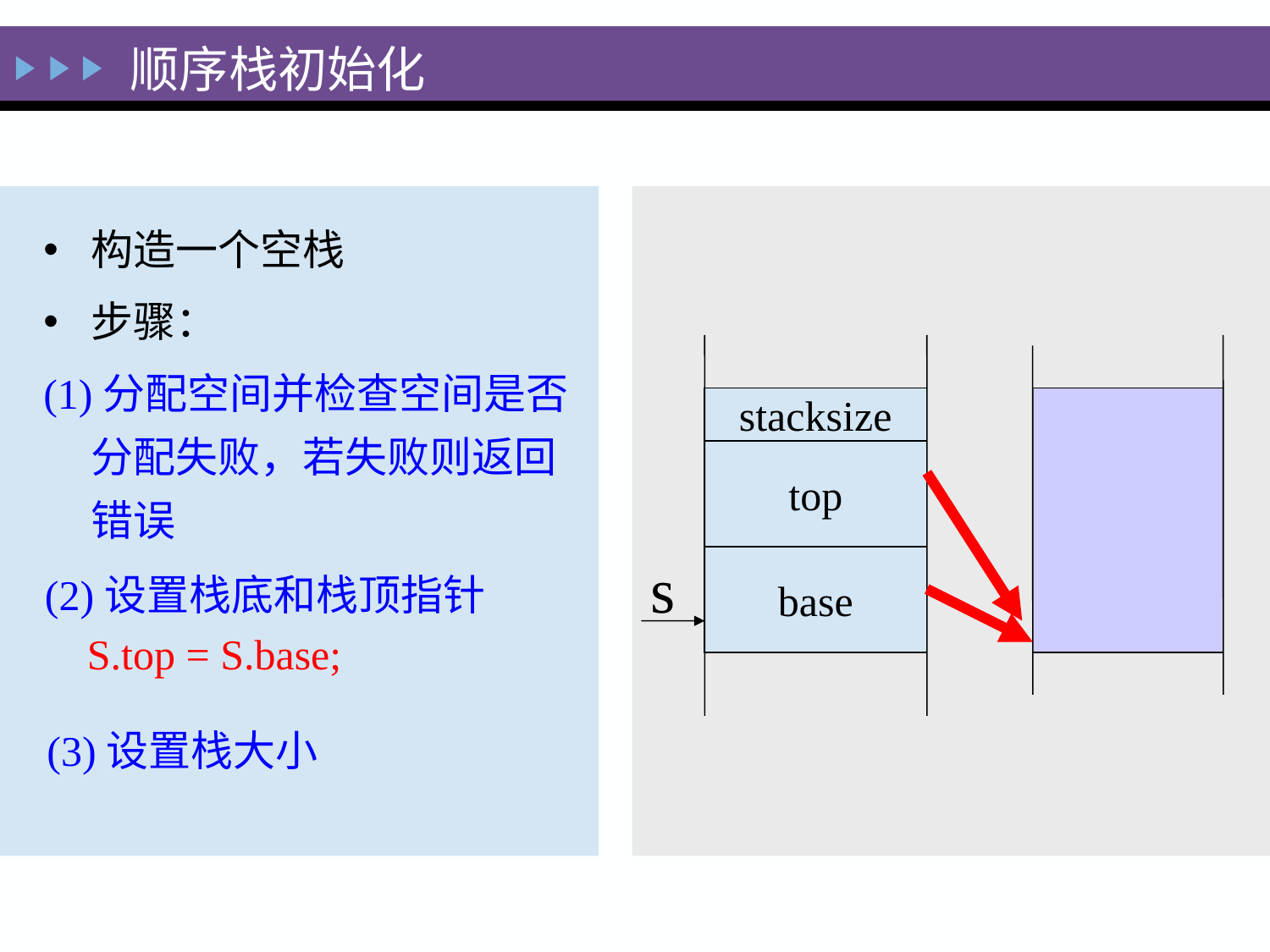

# 顺序栈初始化

构造一个空栈
步骤：
(1)分配空间并检查空间是否分配失败，若失败则返回错误

stacksize
top
base

s
(2)设置栈底和栈顶指针
    S.top = S.base;

(3)设置栈大小